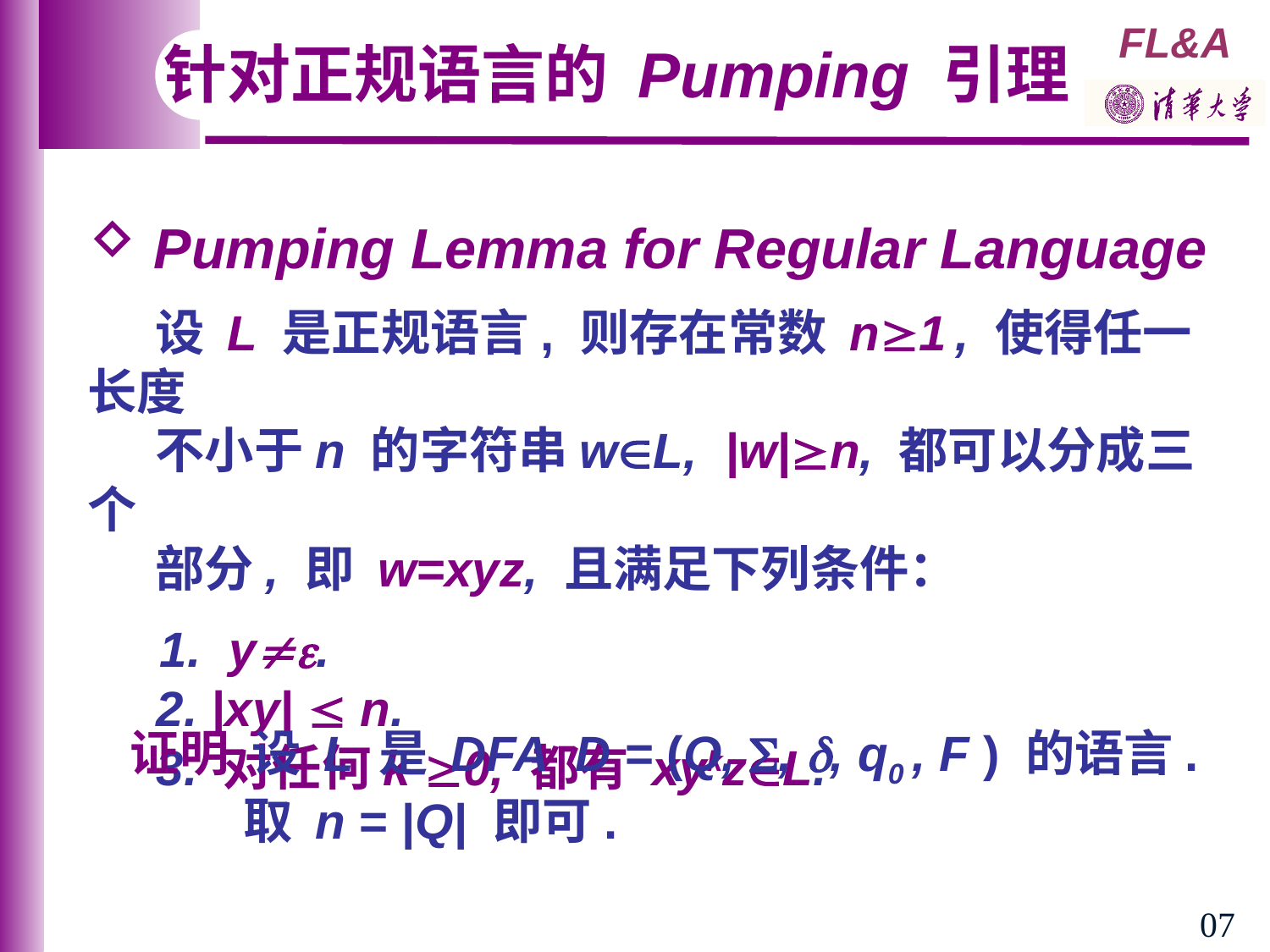

针对正规语言的 Pumping 引理
 Pumping Lemma for Regular Language

     设 L 是正规语言, 则存在常数 n≥1 , 使得任一长度
     不小于n 的字符串w∈L,  |w|≥n, 都可以分成三个
     部分, 即 w=xyz, 且满足下列条件：

　 1.  y≠ε.
     2. |xy| ≤ n.
     3. 对任何k ≥0, 都有 xykz∈L.
证明  设 L 是 DFA  D = (Q, Σ, δ, q0 , F ) 的语言.
         取 n = |Q| 即可.
07